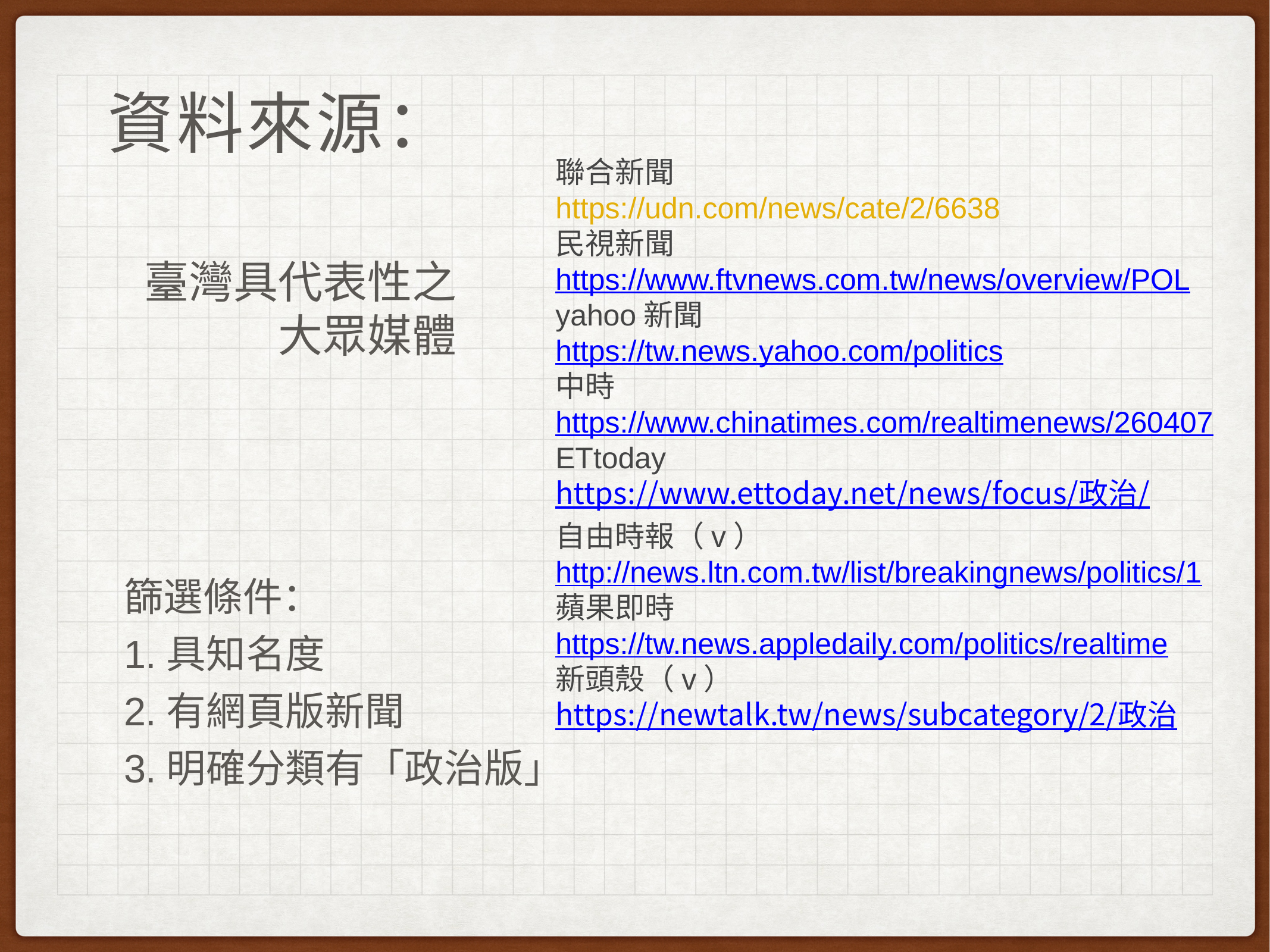

資料來源：
聯合新聞
https://udn.com/news/cate/2/6638
民視新聞
https://www.ftvnews.com.tw/news/overview/POL
yahoo新聞
https://tw.news.yahoo.com/politics
中時
https://www.chinatimes.com/realtimenews/260407
ETtoday
https://www.ettoday.net/news/focus/政治/
自由時報（v）
http://news.ltn.com.tw/list/breakingnews/politics/1
蘋果即時
https://tw.news.appledaily.com/politics/realtime
新頭殼（v）
https://newtalk.tw/news/subcategory/2/政治

臺灣具代表性之
大眾媒體
篩選條件：
1.具知名度
2.有網頁版新聞
3.明確分類有「政治版」